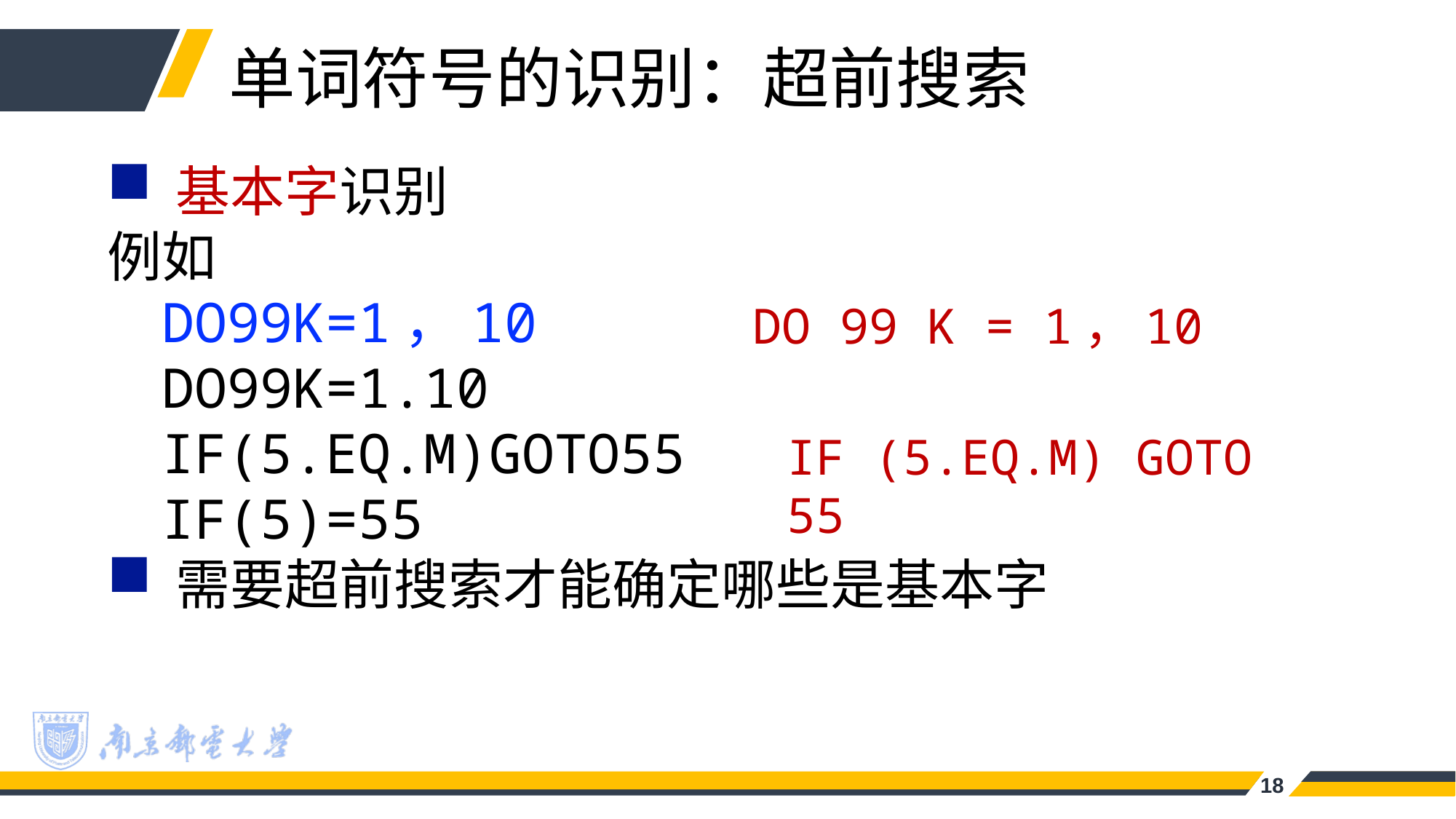

单词符号的识别：超前搜索
基本字识别
例如
DO99K=1，10
DO99K=1.10
IF(5.EQ.M)GOTO55
IF(5)=55
需要超前搜索才能确定哪些是基本字
DO 99 K = 1，10
IF (5.EQ.M) GOTO 55
18